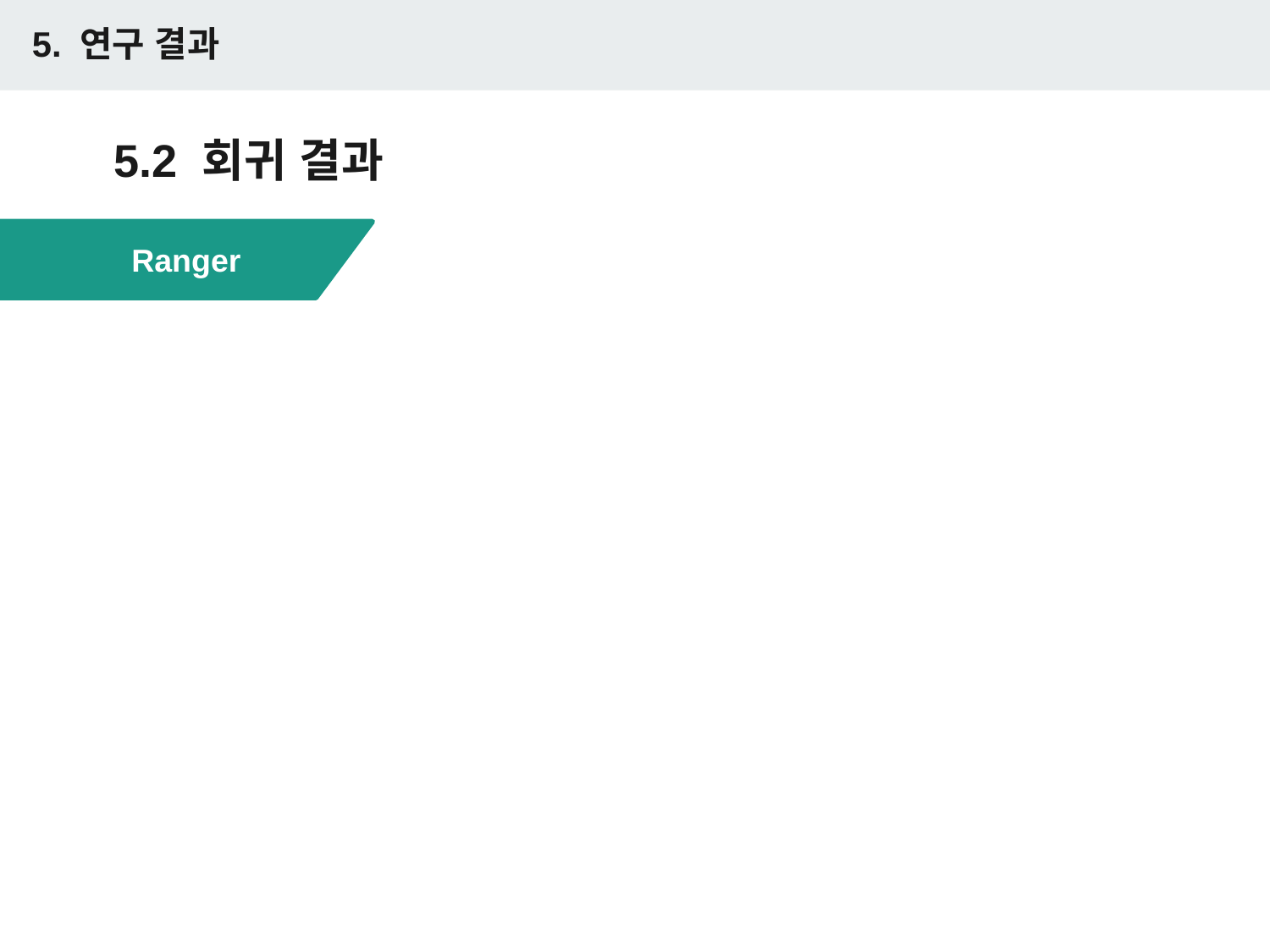

5. 연구 결과
# 5.2 회귀 결과
Ranger